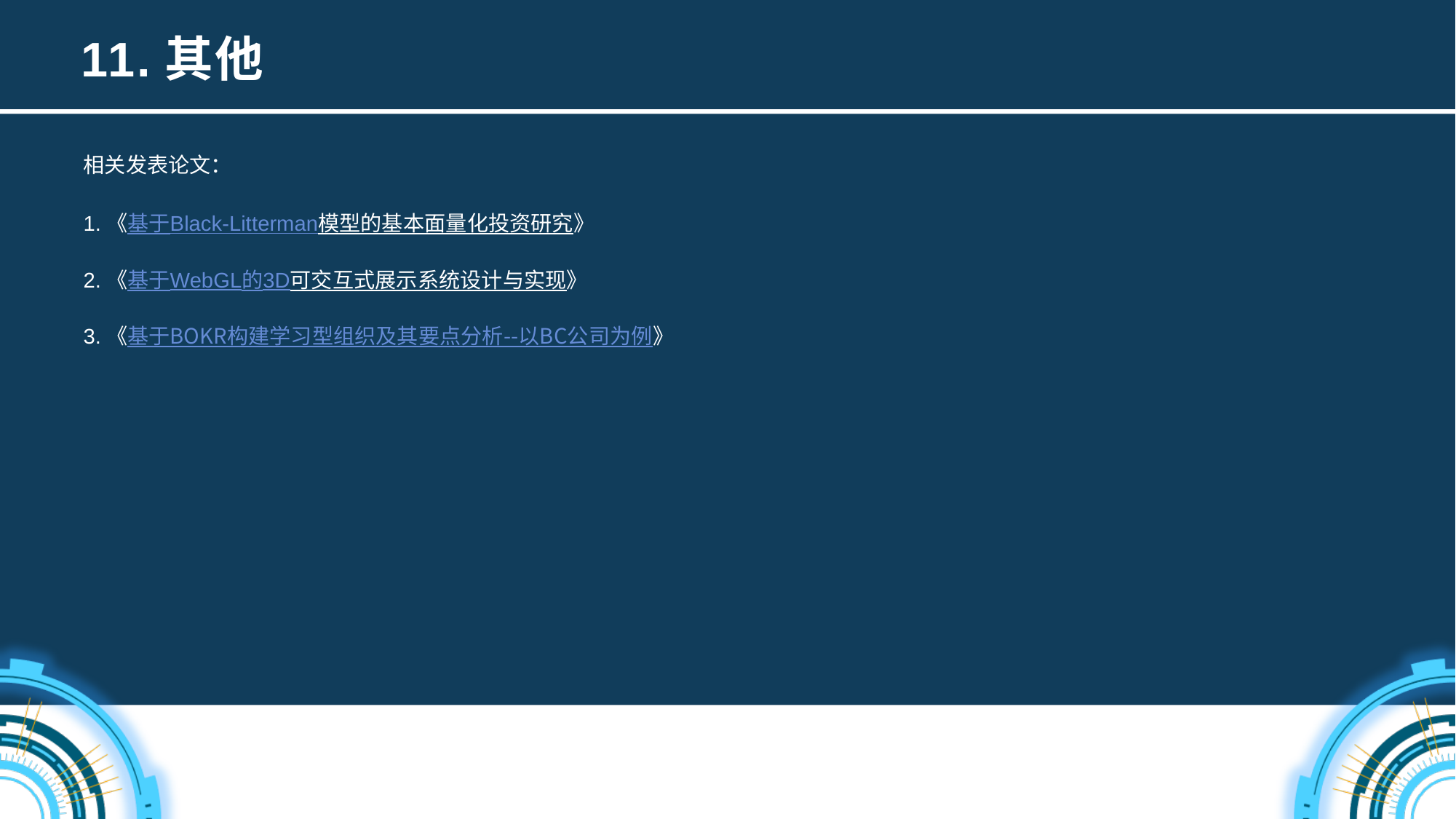

11.其他
相关发表论文：

1.《基于Black-Litterman模型的基本面量化投资研究》

2.《基于WebGL的3D可交互式展示系统设计与实现》

3.《基于BOKR构建学习型组织及其要点分析--以BC公司为例》